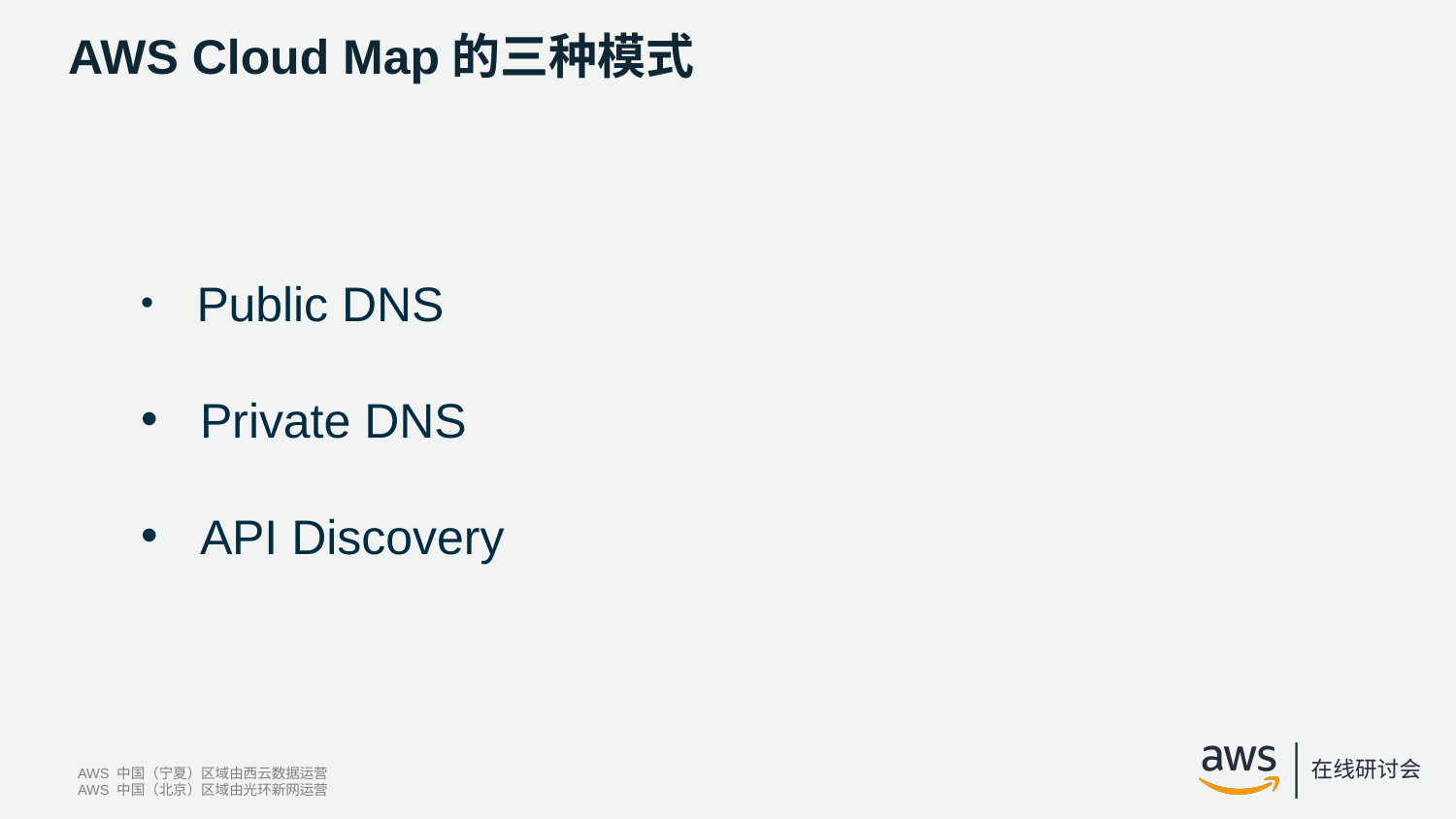

# AWS Cloud Map的三种模式
 Public DNS
 Private DNS
 API Discovery